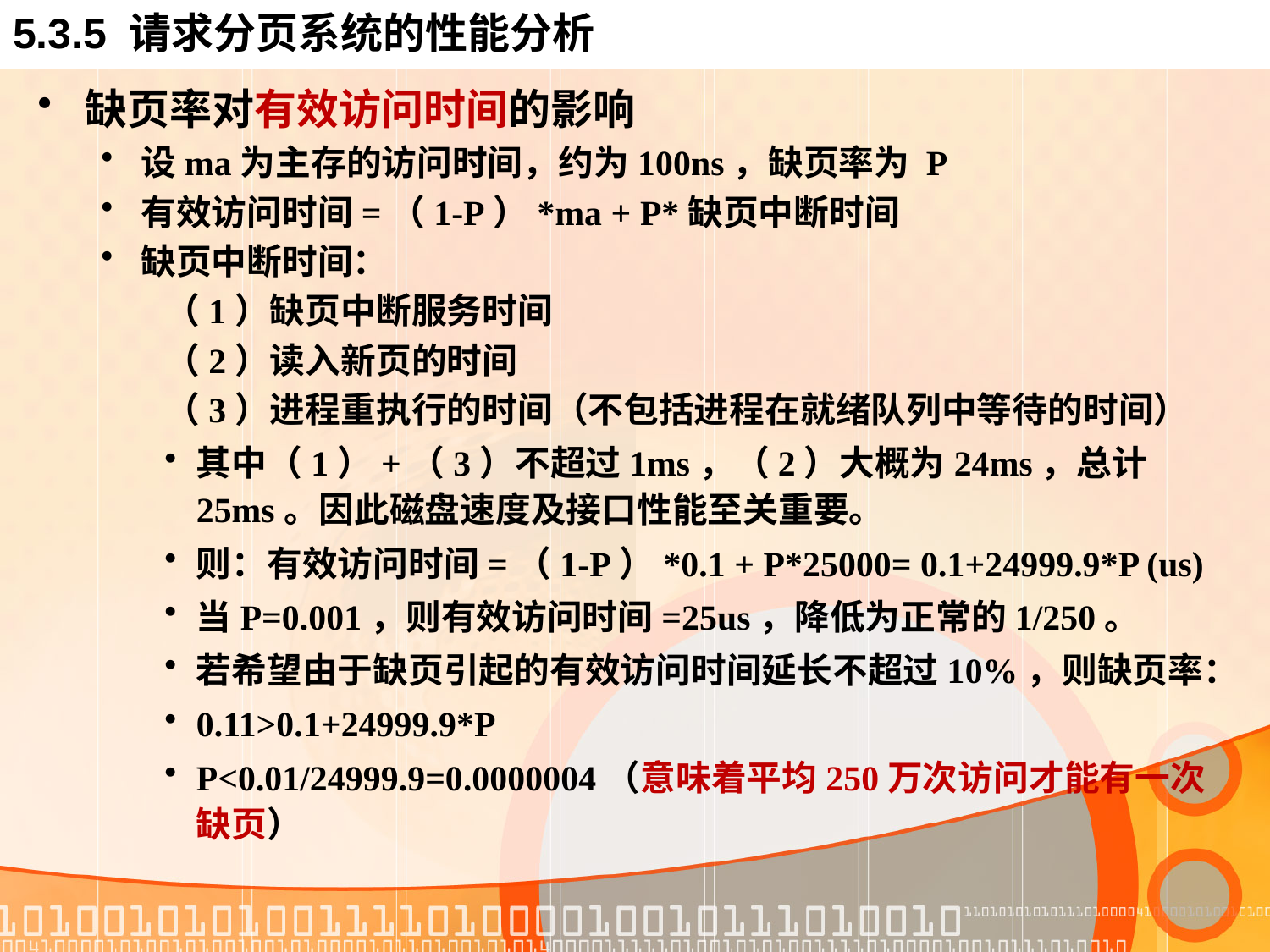

# 5.3.5 请求分页系统的性能分析
缺页率对有效访问时间的影响
设ma为主存的访问时间，约为100ns，缺页率为 P
有效访问时间=（1-P）*ma + P*缺页中断时间
缺页中断时间：
（1）缺页中断服务时间
（2）读入新页的时间
（3）进程重执行的时间（不包括进程在就绪队列中等待的时间）
其中（1）+（3）不超过1ms，（2）大概为24ms，总计25ms。因此磁盘速度及接口性能至关重要。
则：有效访问时间=（1-P）*0.1 + P*25000= 0.1+24999.9*P (us)
当P=0.001，则有效访问时间=25us，降低为正常的1/250。
若希望由于缺页引起的有效访问时间延长不超过10%，则缺页率：
0.11>0.1+24999.9*P
P<0.01/24999.9=0.0000004（意味着平均250万次访问才能有一次缺页）